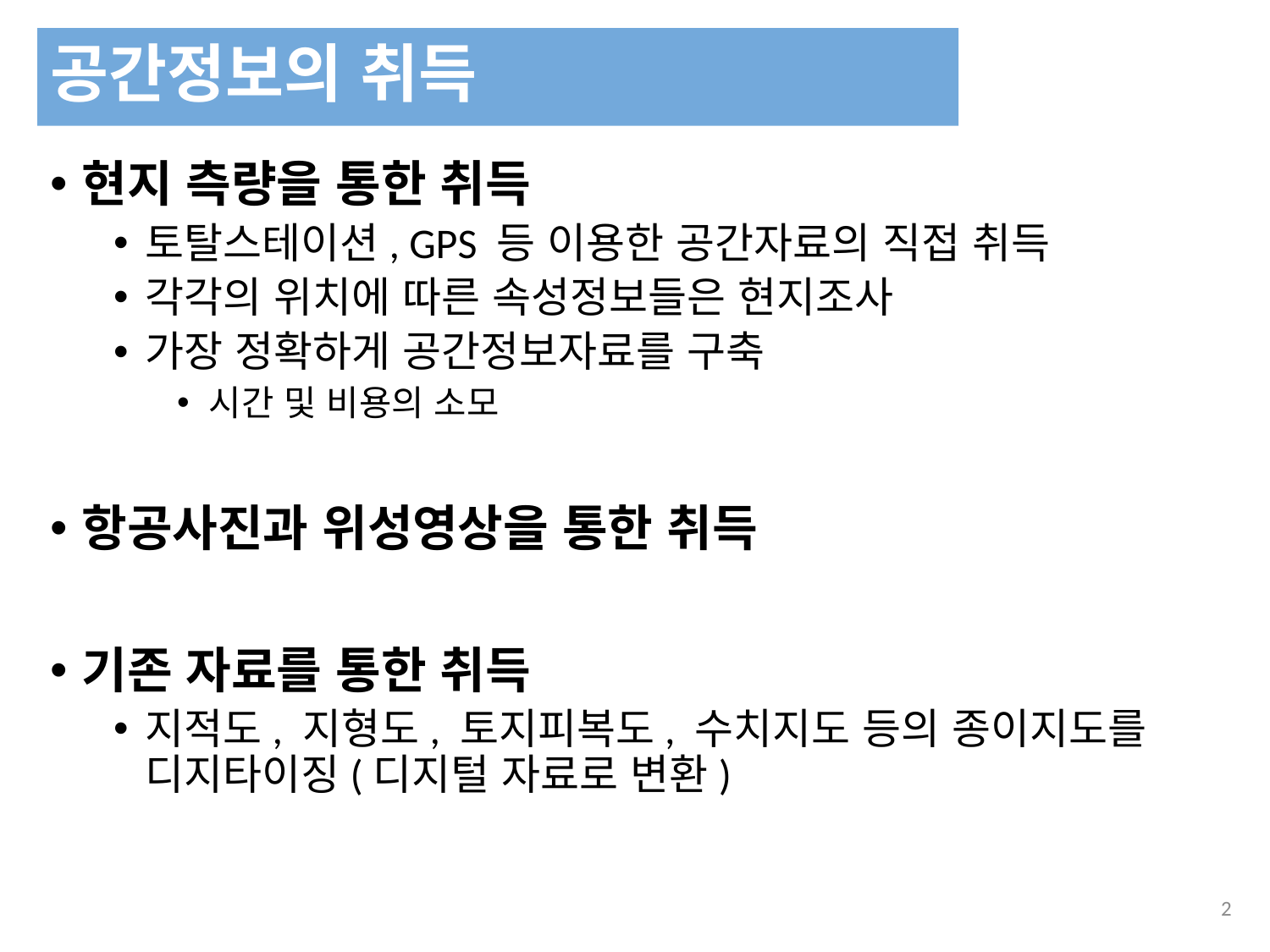

공간정보의 취득
현지 측량을 통한 취득
토탈스테이션, GPS 등 이용한 공간자료의 직접 취득
각각의 위치에 따른 속성정보들은 현지조사
가장 정확하게 공간정보자료를 구축
시간 및 비용의 소모

항공사진과 위성영상을 통한 취득

기존 자료를 통한 취득
지적도, 지형도, 토지피복도, 수치지도 등의 종이지도를 디지타이징(디지털 자료로 변환)
2